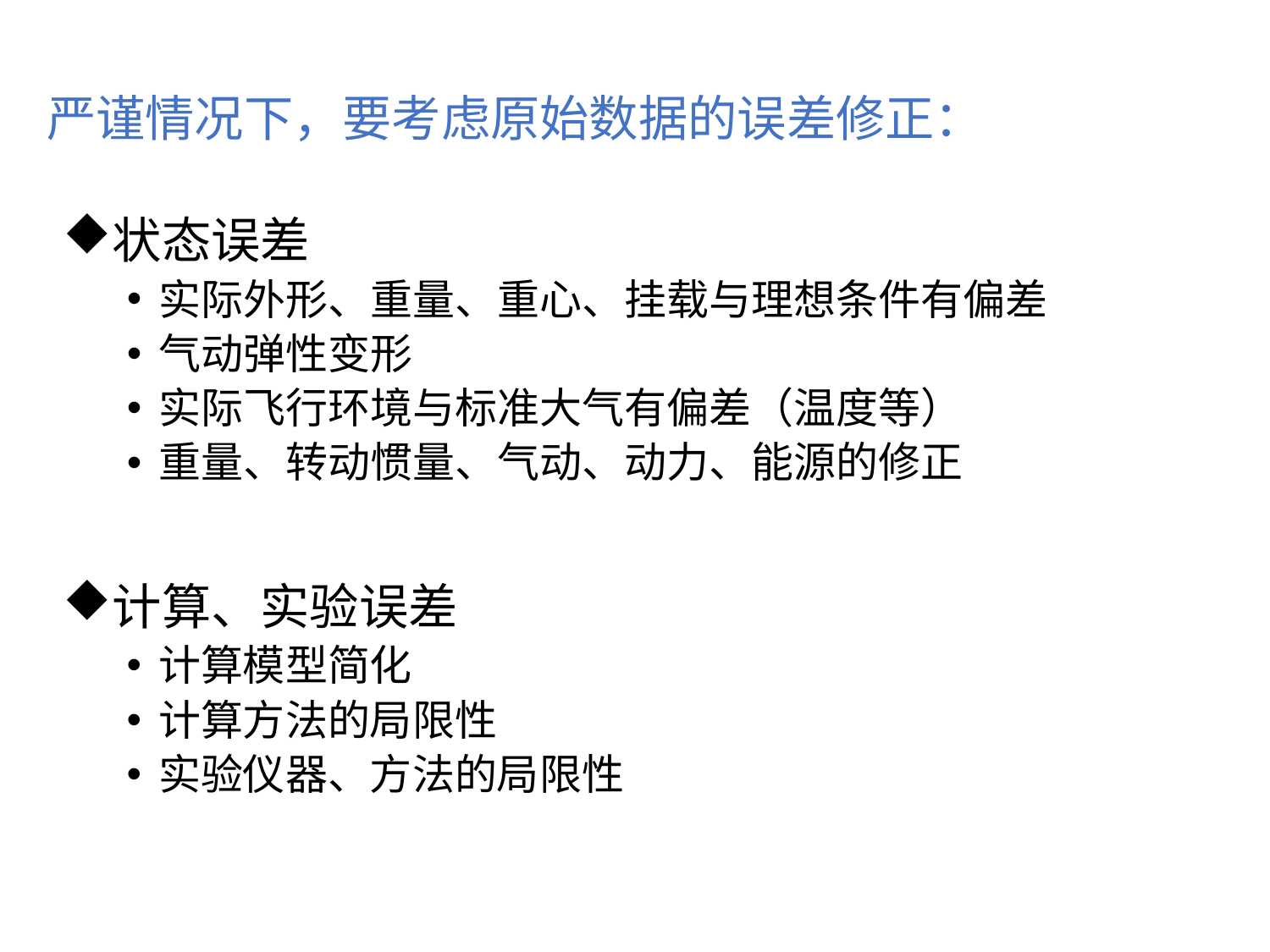

严谨情况下，要考虑原始数据的误差修正：
状态误差
实际外形、重量、重心、挂载与理想条件有偏差
气动弹性变形
实际飞行环境与标准大气有偏差（温度等）
重量、转动惯量、气动、动力、能源的修正
计算、实验误差
计算模型简化
计算方法的局限性
实验仪器、方法的局限性